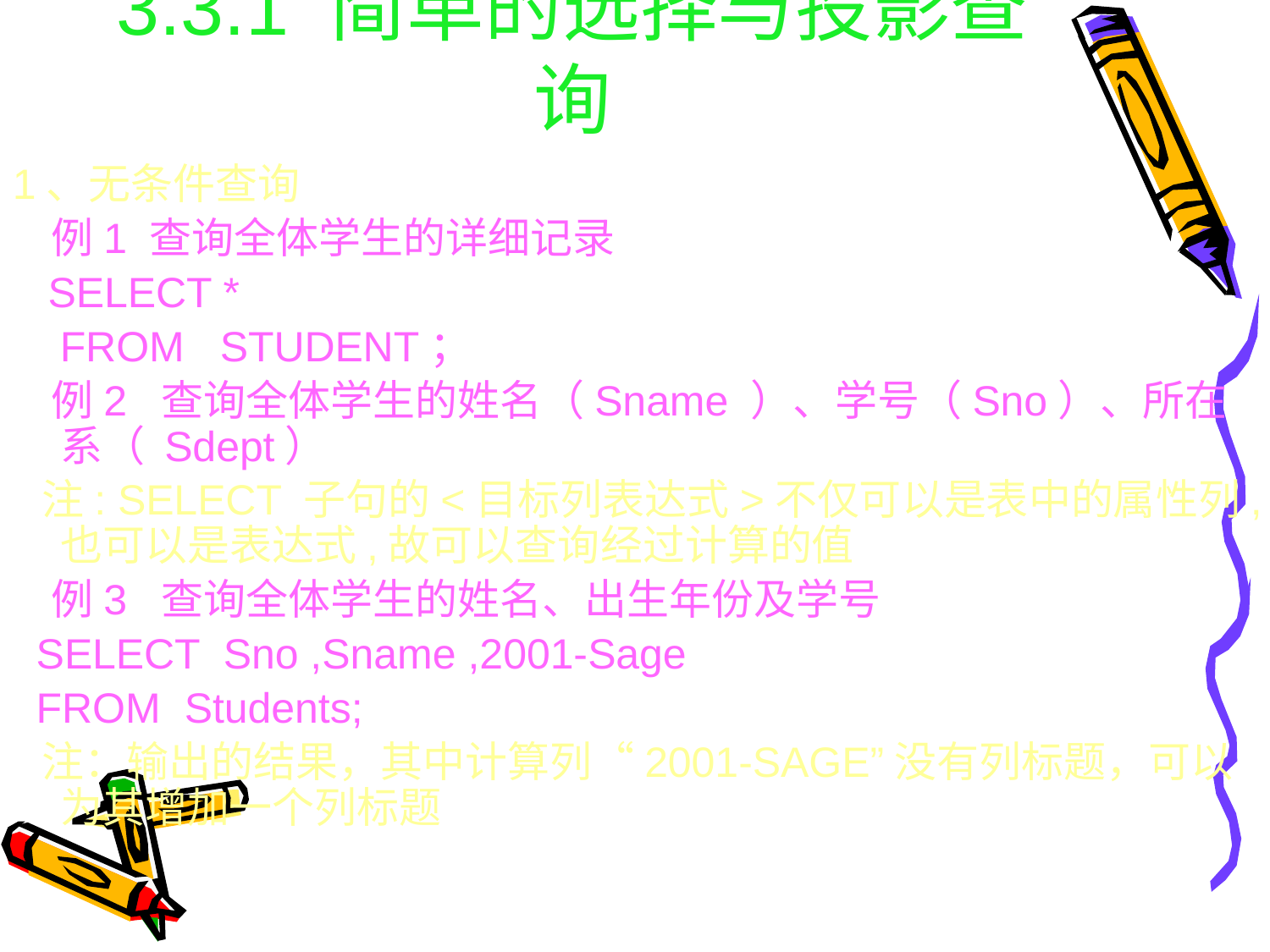

# 3.3.1 简单的选择与投影查询
1、无条件查询
   例1 查询全体学生的详细记录
   SELECT *
    FROM   STUDENT；
   例2  查询全体学生的姓名（Sname ）、学号（Sno）、所在系（ Sdept）
  注: SELECT 子句的<目标列表达式>不仅可以是表中的属性列,也可以是表达式,故可以查询经过计算的值
   例3  查询全体学生的姓名、出生年份及学号
  SELECT  Sno ,Sname ,2001-Sage
  FROM  Students;
  注：输出的结果，其中计算列“2001-SAGE”没有列标题，可以为其增加一个列标题